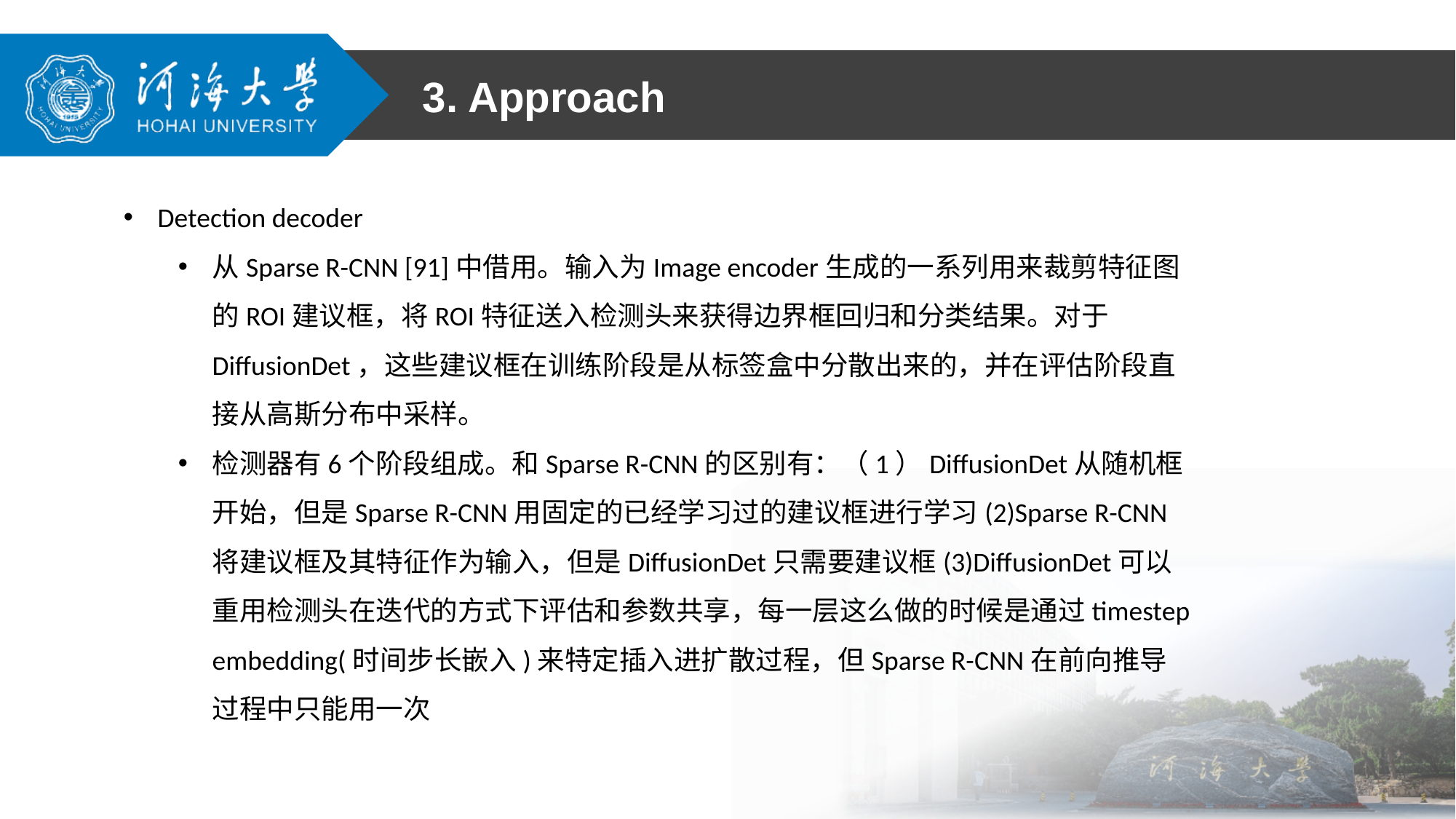

3. Approach
Detection decoder
从Sparse R-CNN [91]中借用。输入为Image encoder生成的一系列用来裁剪特征图的ROI建议框，将ROI特征送入检测头来获得边界框回归和分类结果。对于DiffusionDet，这些建议框在训练阶段是从标签盒中分散出来的，并在评估阶段直接从高斯分布中采样。
检测器有6个阶段组成。和Sparse R-CNN的区别有：（1）DiffusionDet从随机框开始，但是Sparse R-CNN用固定的已经学习过的建议框进行学习(2)Sparse R-CNN将建议框及其特征作为输入，但是DiffusionDet只需要建议框(3)DiffusionDet可以重用检测头在迭代的方式下评估和参数共享，每一层这么做的时候是通过timestep embedding(时间步长嵌入)来特定插入进扩散过程，但Sparse R-CNN在前向推导过程中只能用一次